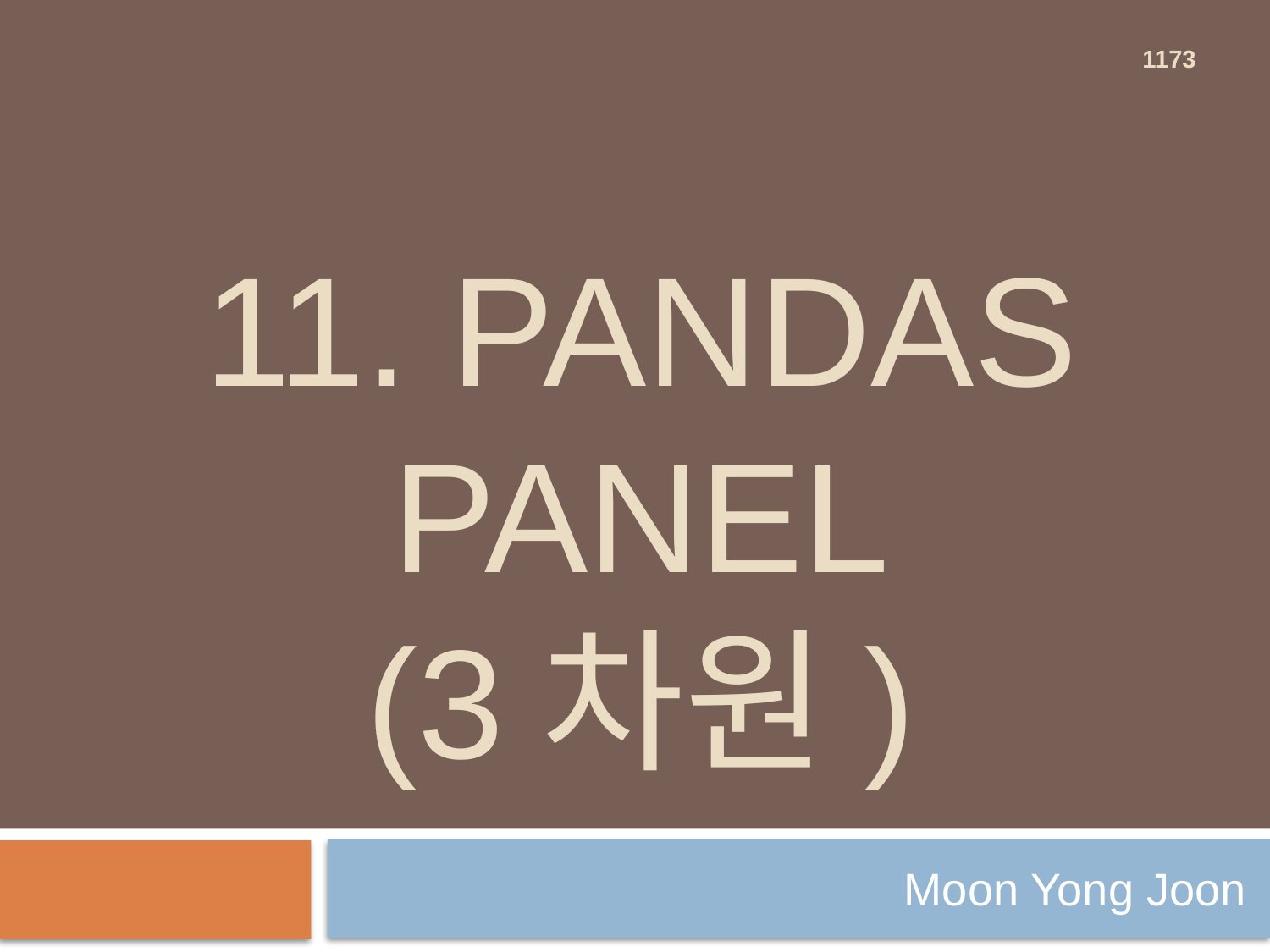

1173
# 11. Pandas Panel (3차원)
Moon Yong Joon